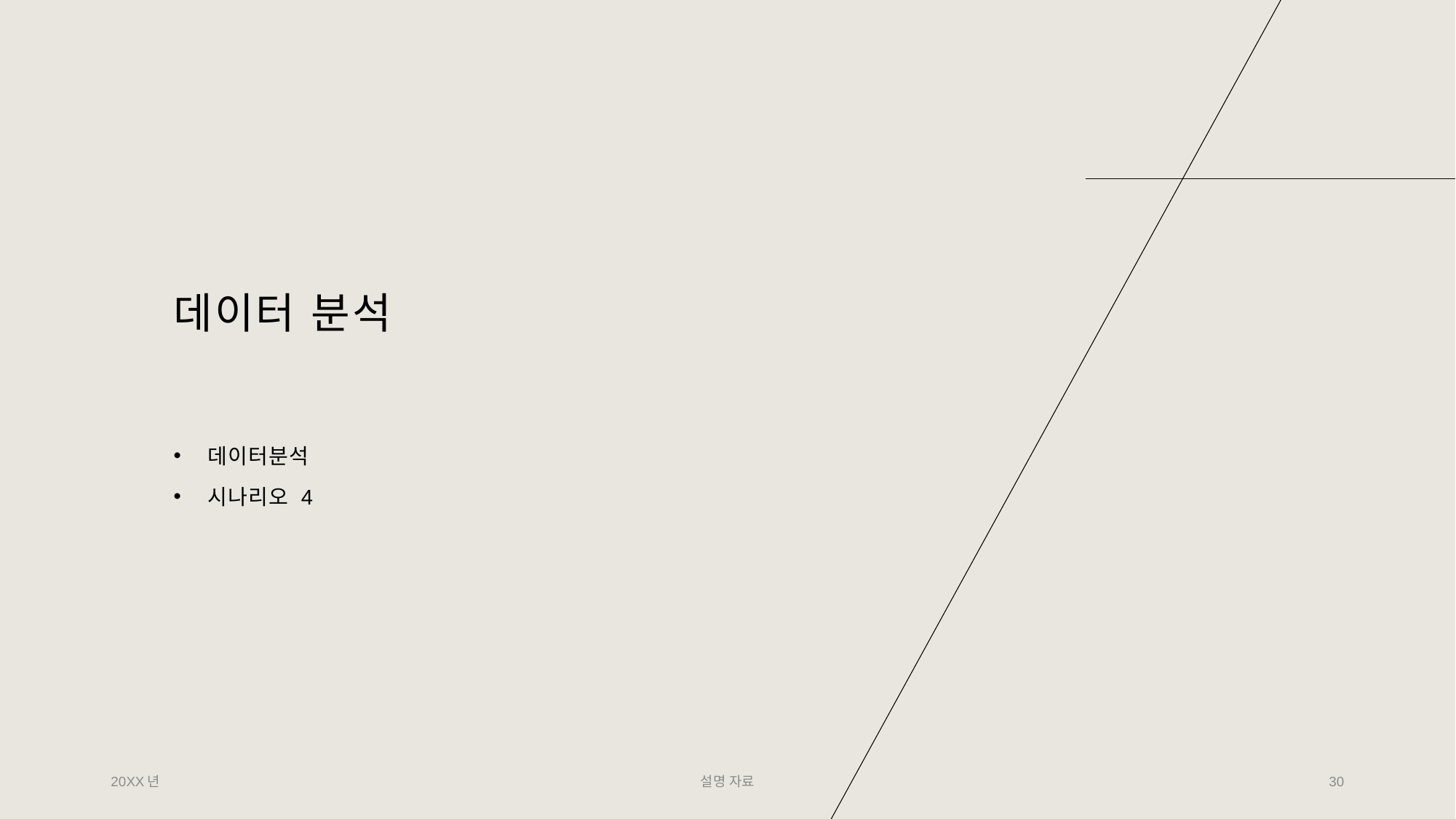

# 데이터 분석
데이터분석
시나리오 4
20XX년
설명 자료
30